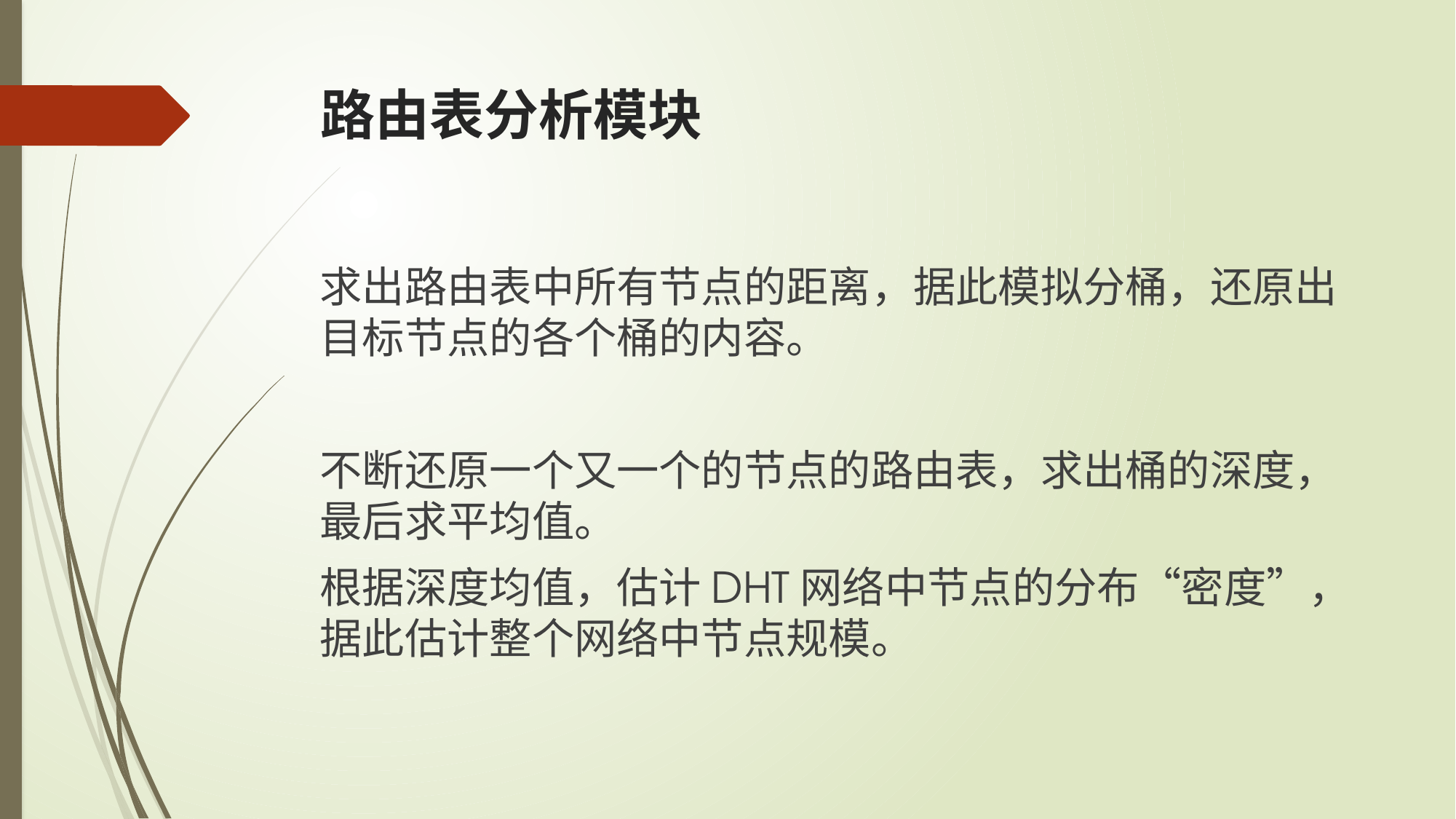

# 路由表分析模块
求出路由表中所有节点的距离，据此模拟分桶，还原出目标节点的各个桶的内容。

不断还原一个又一个的节点的路由表，求出桶的深度，最后求平均值。
根据深度均值，估计DHT网络中节点的分布“密度”，据此估计整个网络中节点规模。